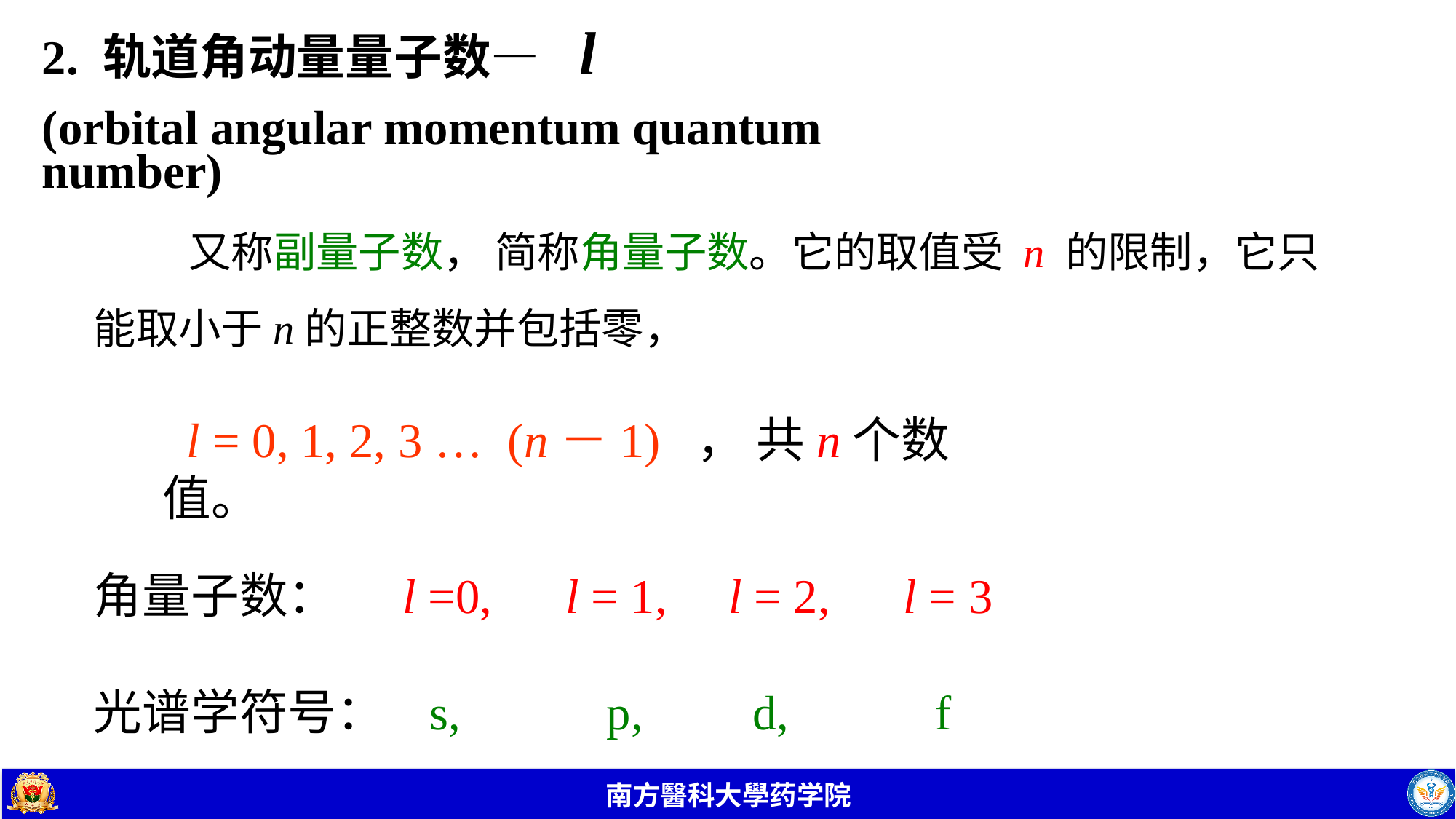

2. 轨道角动量量子数—  l
(orbital angular momentum quantum number)
         又称副量子数， 简称角量子数。它的取值受 n 的限制，它只能取小于n的正整数并包括零，
  l = 0, 1, 2, 3 …  (n－1)  ， 共n个数值。
角量子数：     l =0,      l = 1,     l = 2,      l = 3
光谱学符号：   s,            p,         d,            f